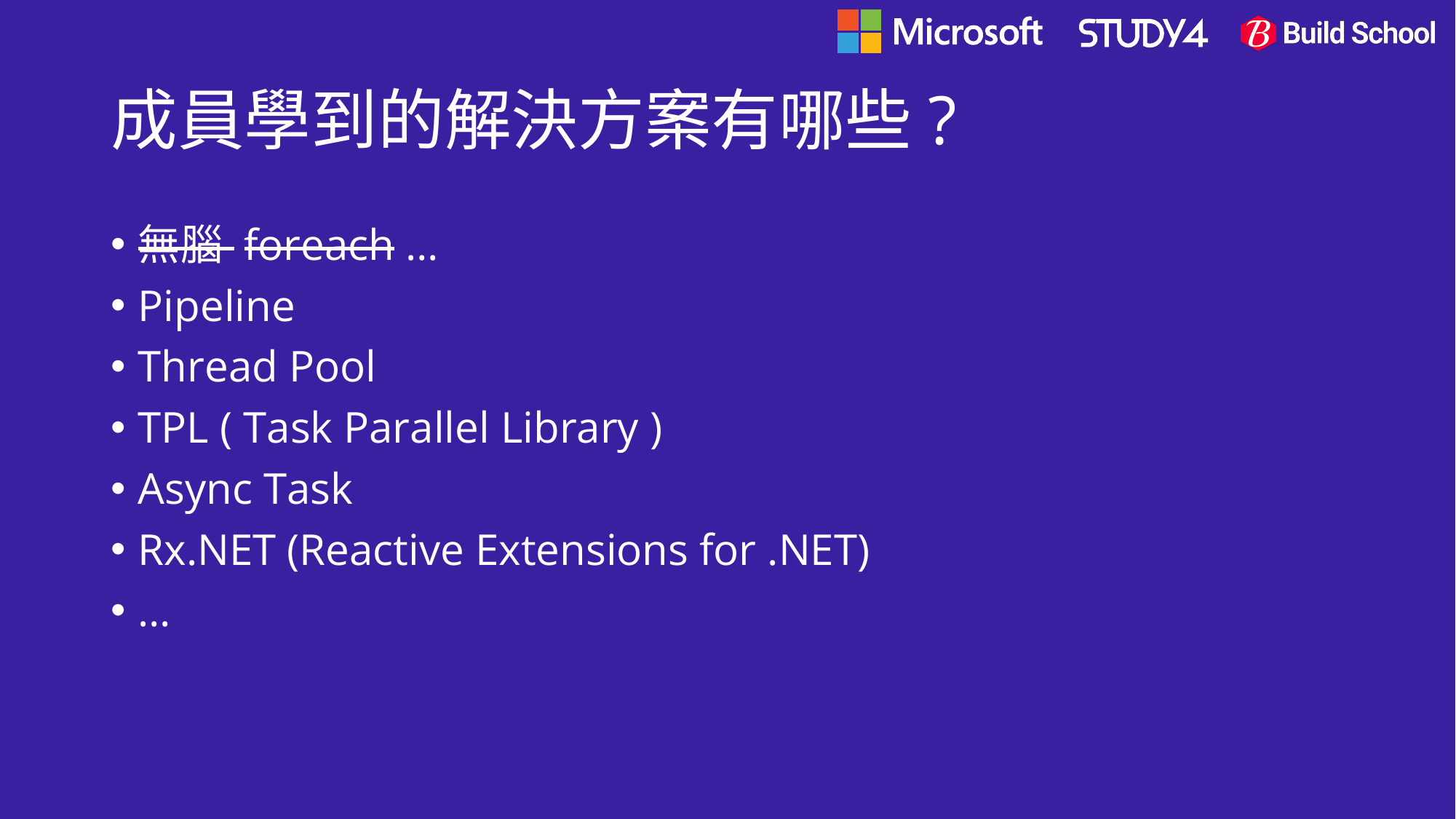

# 成員學到的解決方案有哪些?
無腦 foreach …
Pipeline
Thread Pool
TPL ( Task Parallel Library )
Async Task
Rx.NET (Reactive Extensions for .NET)
…